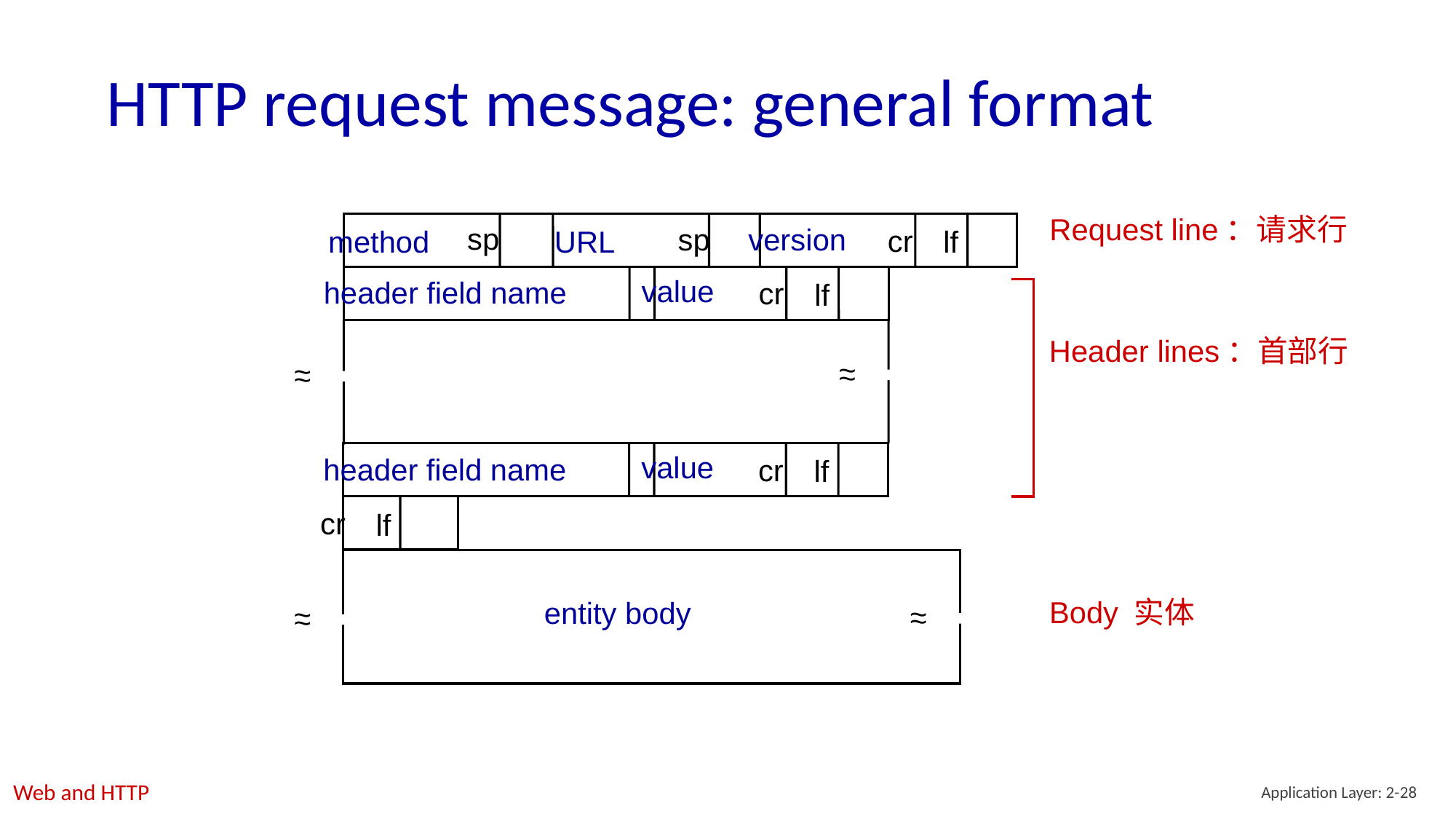

# HTTP request message: general format
Request line：请求行

sp
sp
version
cr
method
URL
lf

value

header field name
cr
lf

Header lines：首部行
~
~

~
~

value

header field name
cr
lf

cr
lf

entity body
~
~

~
~

Body 实体
Application Layer: 2-28
Web and HTTP